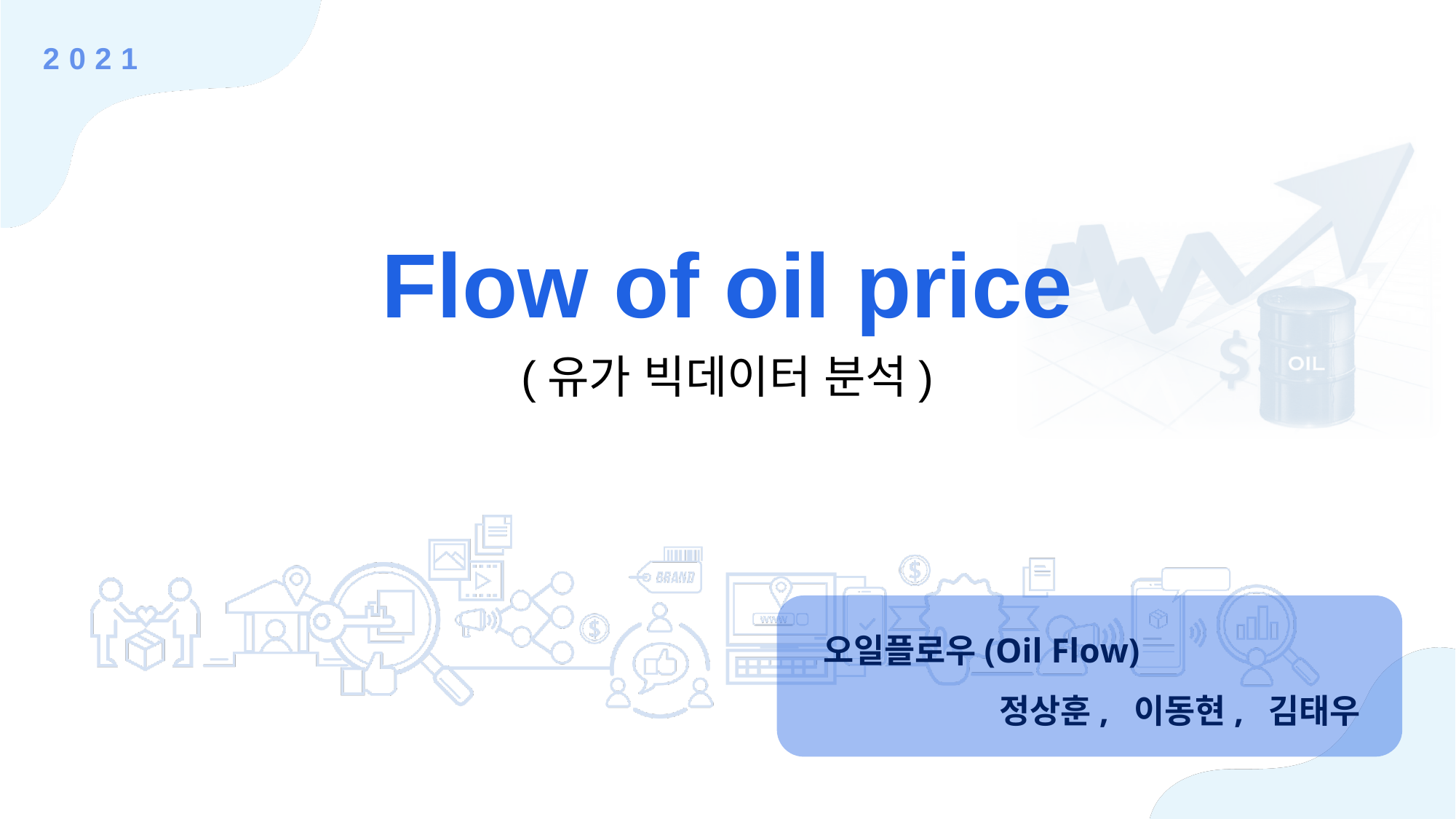

2021
Flow of oil price
(유가 빅데이터 분석)

   오일플로우(Oil Flow)
                      정상훈,  이동현,  김태우